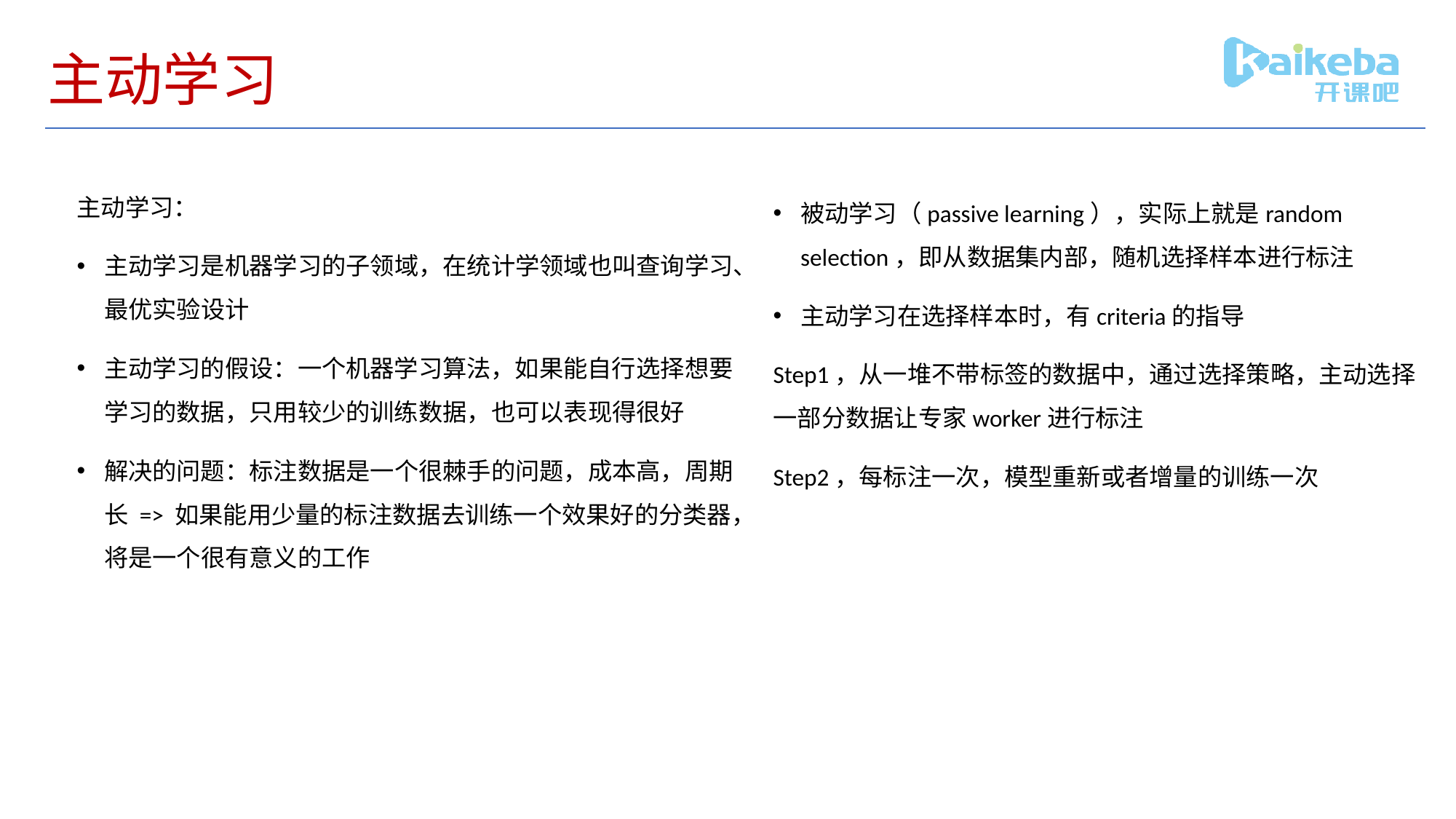

# 主动学习
主动学习：
主动学习是机器学习的子领域，在统计学领域也叫查询学习、最优实验设计
主动学习的假设：一个机器学习算法，如果能自行选择想要学习的数据，只用较少的训练数据，也可以表现得很好
解决的问题：标注数据是一个很棘手的问题，成本高，周期长 => 如果能用少量的标注数据去训练一个效果好的分类器，将是一个很有意义的工作

被动学习（passive learning），实际上就是random selection，即从数据集内部，随机选择样本进行标注
主动学习在选择样本时，有criteria的指导
Step1，从一堆不带标签的数据中，通过选择策略，主动选择一部分数据让专家worker进行标注
Step2，每标注一次，模型重新或者增量的训练一次